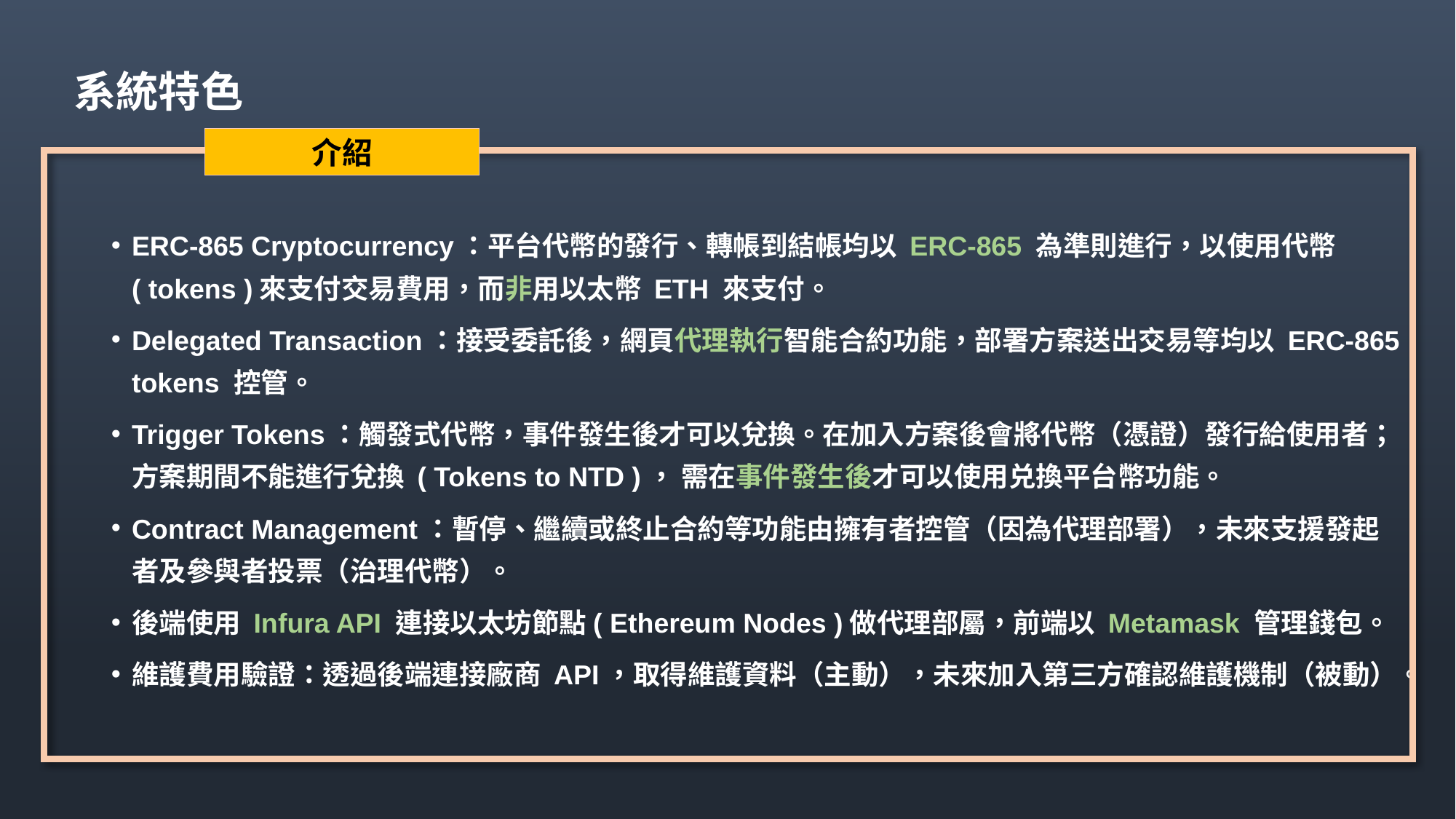

系統特色
介紹

ERC-865 Cryptocurrency：平台代幣的發行、轉帳到結帳均以 ERC-865 為準則進行，以使用代幣( tokens )來支付交易費用，而非用以太幣 ETH 來支付。
Delegated Transaction：接受委託後，網頁代理執行智能合約功能，部署方案送出交易等均以 ERC-865 tokens 控管。
Trigger Tokens：觸發式代幣，事件發生後才可以兌換。在加入方案後會將代幣（憑證）發行給使用者；方案期間不能進行兌換 ( Tokens to NTD )， 需在事件發生後才可以使用兑換平台幣功能。
Contract Management：暫停、繼續或終止合約等功能由擁有者控管（因為代理部署），未來支援發起者及參與者投票（治理代幣）。
後端使用 Infura API 連接以太坊節點( Ethereum Nodes )做代理部屬，前端以 Metamask 管理錢包。
維護費用驗證：透過後端連接廠商 API，取得維護資料（主動），未來加入第三方確認維護機制（被動）。